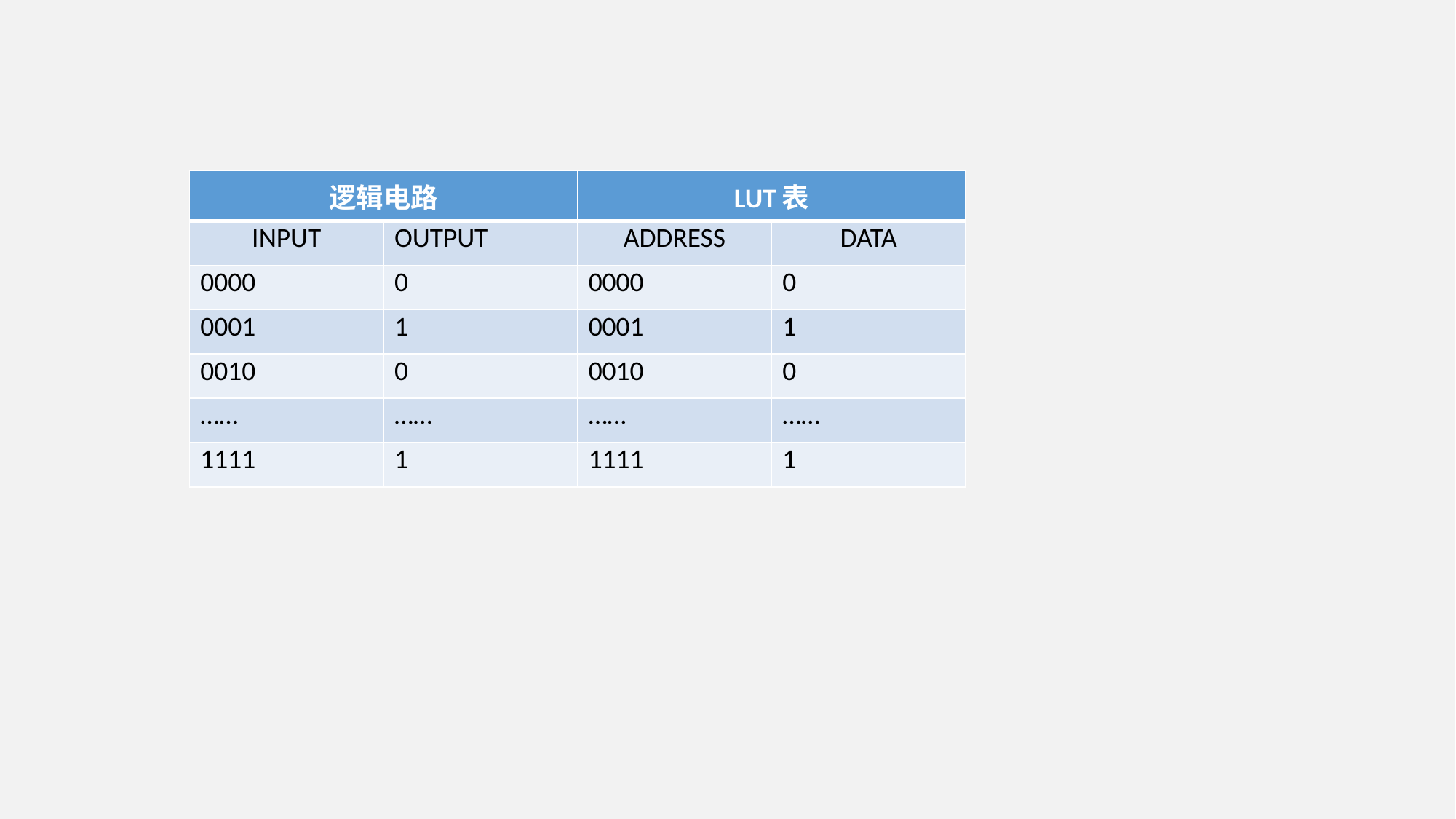

| 逻辑电路 |  | LUT表 |  |
| --- | --- | --- | --- |
| INPUT | OUTPUT | ADDRESS | DATA |
| 0000 | 0 | 0000 | 0 |
| 0001 | 1 | 0001 | 1 |
| 0010 | 0 | 0010 | 0 |
| …… | …… | …… | …… |
| 1111 | 1 | 1111 | 1 |